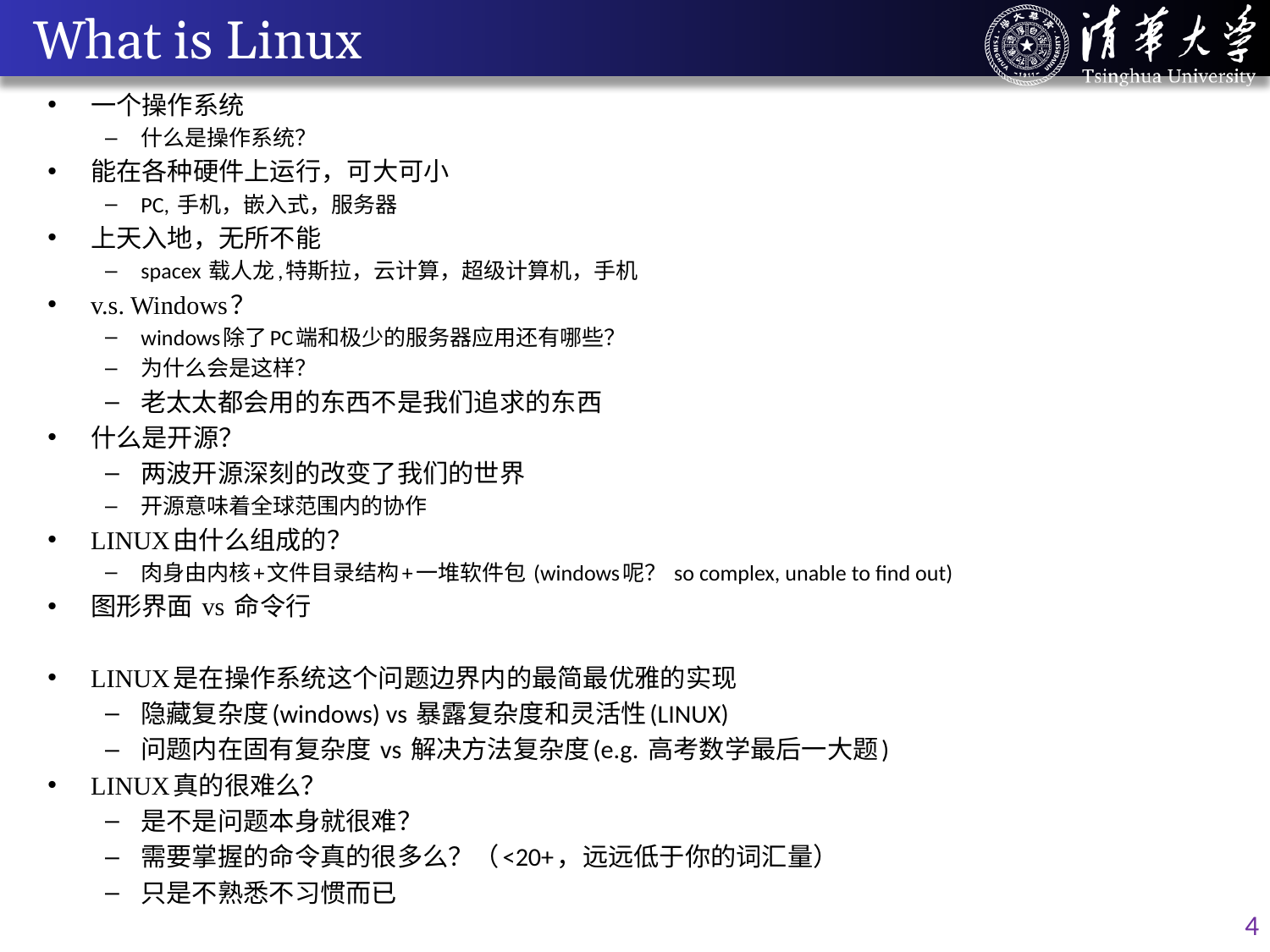

# What is Linux
一个操作系统
什么是操作系统？
能在各种硬件上运行，可大可小
PC, 手机，嵌入式，服务器
上天入地，无所不能
spacex 载人龙,特斯拉，云计算，超级计算机，手机
v.s. Windows？
windows除了PC端和极少的服务器应用还有哪些？
为什么会是这样？
老太太都会用的东西不是我们追求的东西
什么是开源？
两波开源深刻的改变了我们的世界
开源意味着全球范围内的协作
LINUX由什么组成的？
肉身由内核+文件目录结构+一堆软件包 (windows呢？ so complex, unable to find out)
图形界面 vs 命令行

LINUX是在操作系统这个问题边界内的最简最优雅的实现
隐藏复杂度(windows) vs 暴露复杂度和灵活性(LINUX)
问题内在固有复杂度 vs 解决方法复杂度(e.g. 高考数学最后一大题)
LINUX真的很难么？
是不是问题本身就很难？
需要掌握的命令真的很多么？（<20+，远远低于你的词汇量）
只是不熟悉不习惯而已
4